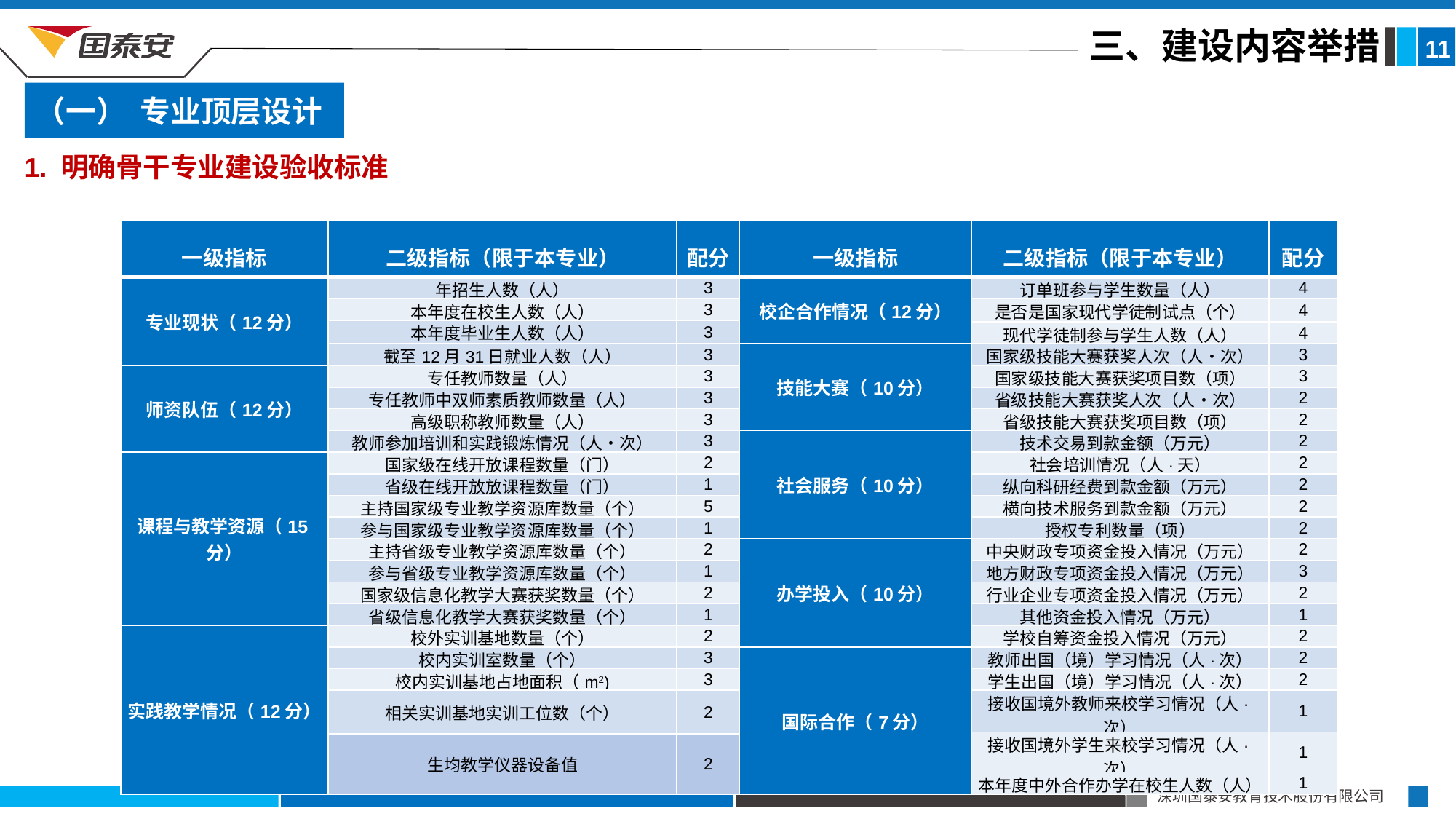

三、建设内容举措
11
（一）  专业顶层设计
1. 明确骨干专业建设验收标准
| 一级指标 | 二级指标（限于本专业） | 配分 | 一级指标 | 二级指标（限于本专业） | 配分 |
| --- | --- | --- | --- | --- | --- |
| 专业现状（12分） | 年招生人数（人） | 3 | 校企合作情况（12分） | 订单班参与学生数量（人） | 4 |
|  | 本年度在校生人数（人） | 3 |  | 是否是国家现代学徒制试点（个） | 4 |
|  | 本年度毕业生人数（人） | 3 |  |  |  |
|  |  |  |  | 现代学徒制参与学生人数（人） | 4 |
|  | 截至12月31日就业人数（人） | 3 | 技能大赛（10分） | 国家级技能大赛获奖人次（人•次） | 3 |
| 师资队伍（12分） | 专任教师数量（人） | 3 |  | 国家级技能大赛获奖项目数（项） | 3 |
|  | 专任教师中双师素质教师数量（人） | 3 |  | 省级技能大赛获奖人次（人•次） | 2 |
|  | 高级职称教师数量（人） | 3 |  | 省级技能大赛获奖项目数（项） | 2 |
|  | 教师参加培训和实践锻炼情况（人•次） | 3 | 社会服务（10分） | 技术交易到款金额（万元） | 2 |
| 课程与教学资源（15分） | 国家级在线开放课程数量（门） | 2 |  | 社会培训情况（人·天） | 2 |
|  | 省级在线开放放课程数量（门） | 1 |  | 纵向科研经费到款金额（万元） | 2 |
|  | 主持国家级专业教学资源库数量（个） | 5 |  | 横向技术服务到款金额（万元） | 2 |
|  | 参与国家级专业教学资源库数量（个） | 1 |  | 授权专利数量（项） | 2 |
|  | 主持省级专业教学资源库数量（个） | 2 | 办学投入（10分） | 中央财政专项资金投入情况（万元） | 2 |
|  | 参与省级专业教学资源库数量（个） | 1 |  | 地方财政专项资金投入情况（万元） | 3 |
|  | 国家级信息化教学大赛获奖数量（个） | 2 |  | 行业企业专项资金投入情况（万元） | 2 |
|  | 省级信息化教学大赛获奖数量（个） | 1 |  | 其他资金投入情况（万元） | 1 |
| 实践教学情况（12分） | 校外实训基地数量（个） | 2 |  | 学校自筹资金投入情况（万元） | 2 |
|  | 校内实训室数量（个） | 3 | 国际合作（7分） | 教师出国（境）学习情况（人·次） | 2 |
|  | 校内实训基地占地面积（m2) | 3 |  | 学生出国（境）学习情况（人·次） | 2 |
|  | 相关实训基地实训工位数（个） | 2 |  | 接收国境外教师来校学习情况（人·次） | 1 |
|  |  |  |  | 接收国境外学生来校学习情况（人·次） | 1 |
|  | 生均教学仪器设备值 | 2 |  |  |  |
|  |  |  |  | 本年度中外合作办学在校生人数（人） | 1 |